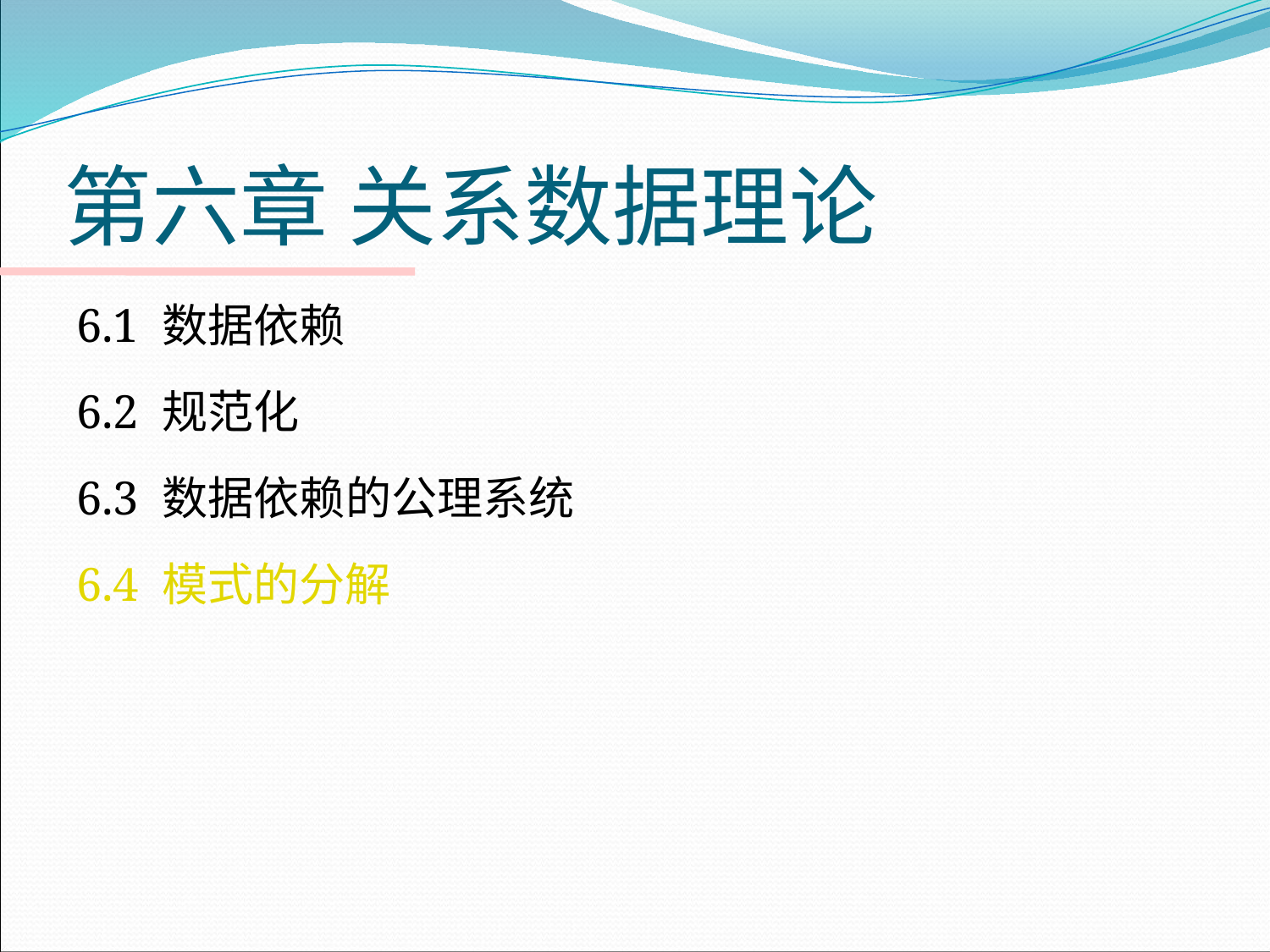

# 第六章 关系数据理论
6.1 数据依赖
6.2 规范化
6.3 数据依赖的公理系统
6.4 模式的分解

624